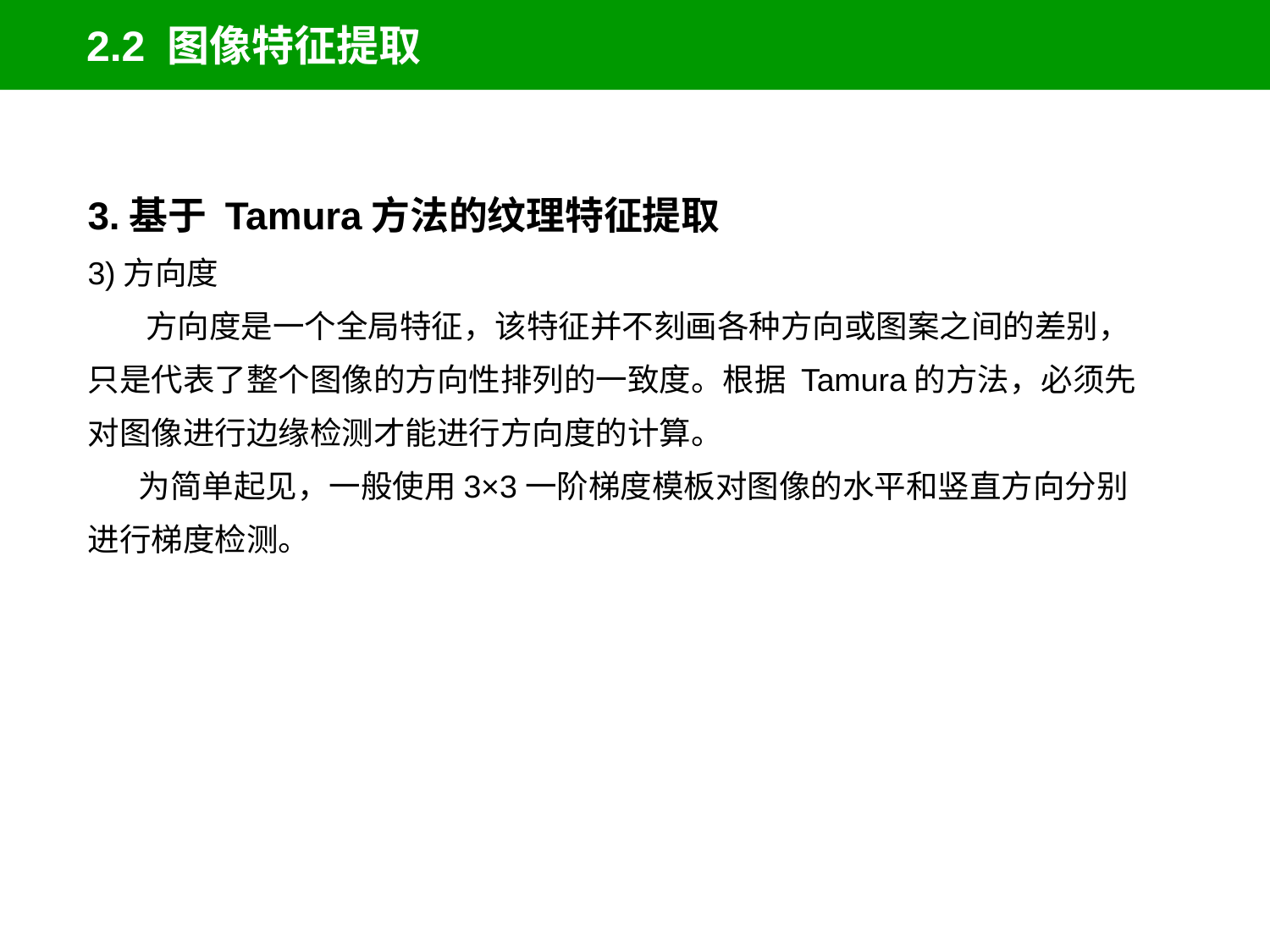

# 2.2 图像特征提取
3.基于 Tamura方法的纹理特征提取
3)方向度
       方向度是一个全局特征，该特征并不刻画各种方向或图案之间的差别，只是代表了整个图像的方向性排列的一致度。根据 Tamura的方法，必须先对图像进行边缘检测才能进行方向度的计算。
      为简单起见，一般使用3×3一阶梯度模板对图像的水平和竖直方向分别进行梯度检测。